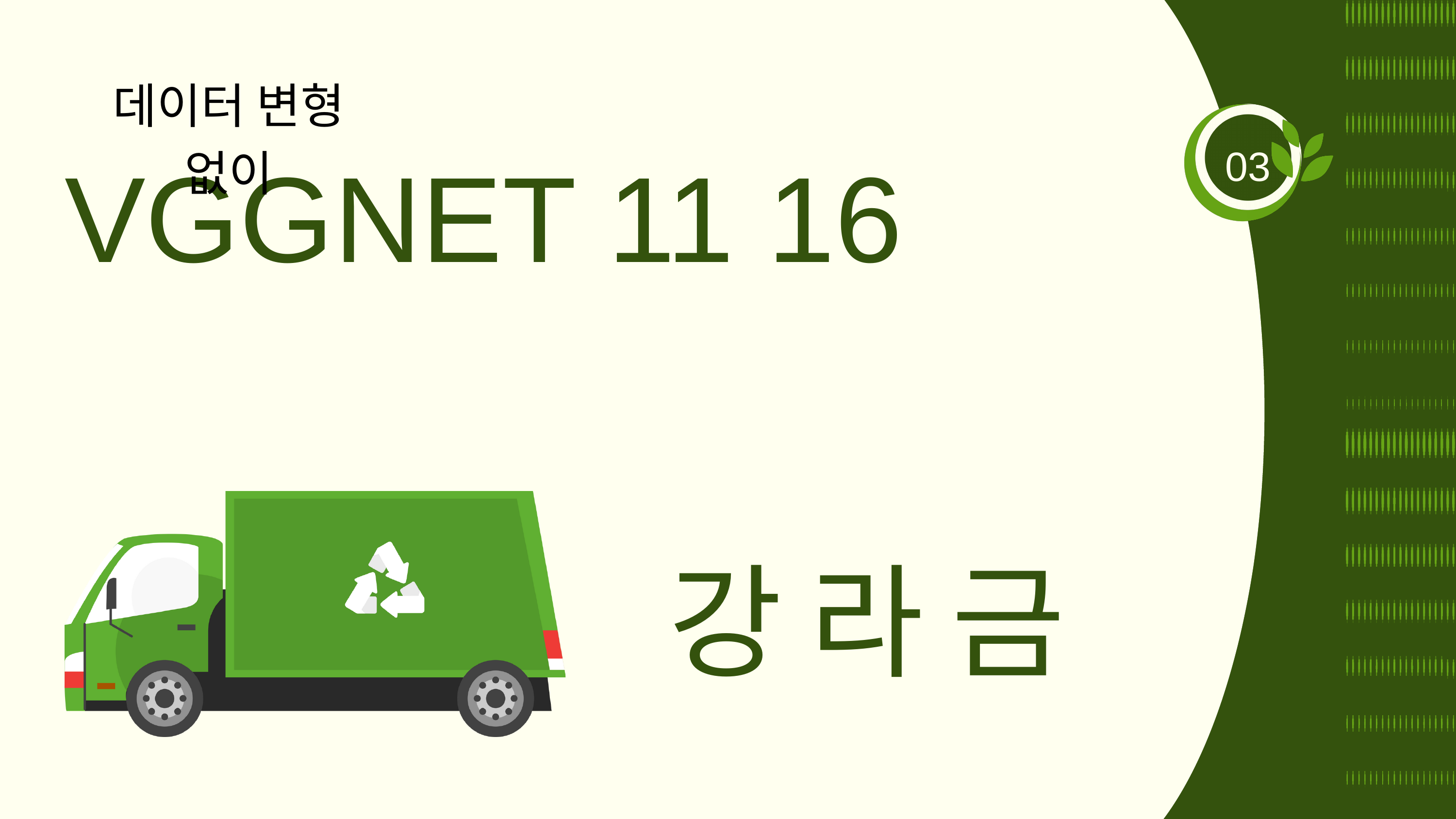

데이터 변형 없이

VGGNET 11 16
03

강 라 금